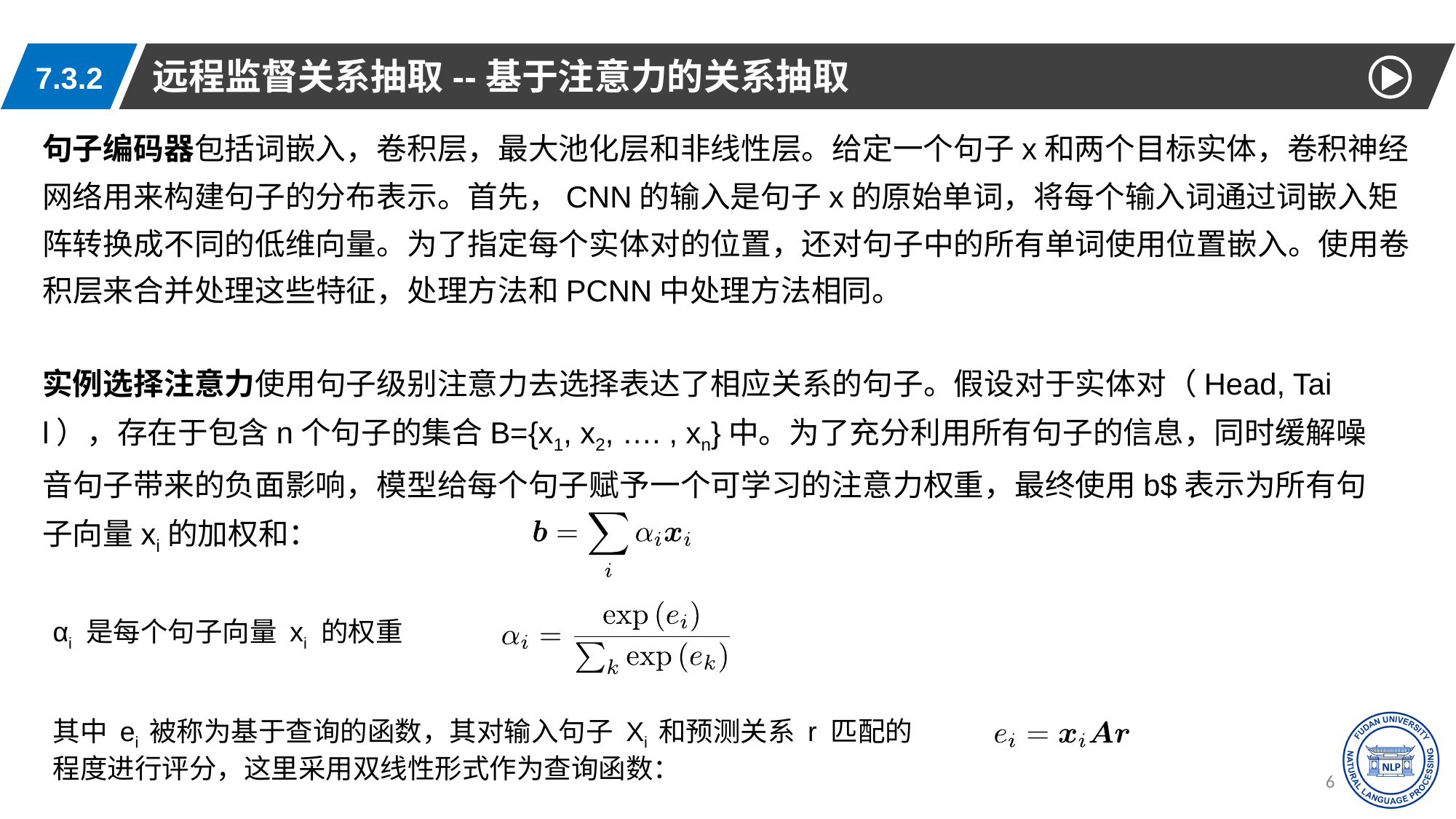

远程监督关系抽取--基于注意力的关系抽取
7.3.2

句子编码器包括词嵌入，卷积层，最大池化层和非线性层。给定一个句子x和两个目标实体，卷积神经网络用来构建句子的分布表示。首先，CNN的输入是句子x的原始单词，将每个输入词通过词嵌入矩阵转换成不同的低维向量。为了指定每个实体对的位置，还对句子中的所有单词使用位置嵌入。使用卷积层来合并处理这些特征，处理方法和PCNN中处理方法相同。
实例选择注意力使用句子级别注意力去选择表达了相应关系的句子。假设对于实体对（Head, Tail），存在于包含n个句子的集合B={x1, x2, …. , xn}中。为了充分利用所有句子的信息，同时缓解噪音句子带来的负面影响，模型给每个句子赋予一个可学习的注意力权重，最终使用b$表示为所有句子向量xi的加权和：

αi 是每个句子向量 xi 的权重
其中 ei 被称为基于查询的函数，其对输入句子 Xi 和预测关系 r 匹配的程度进行评分，这里采用双线性形式作为查询函数：

68